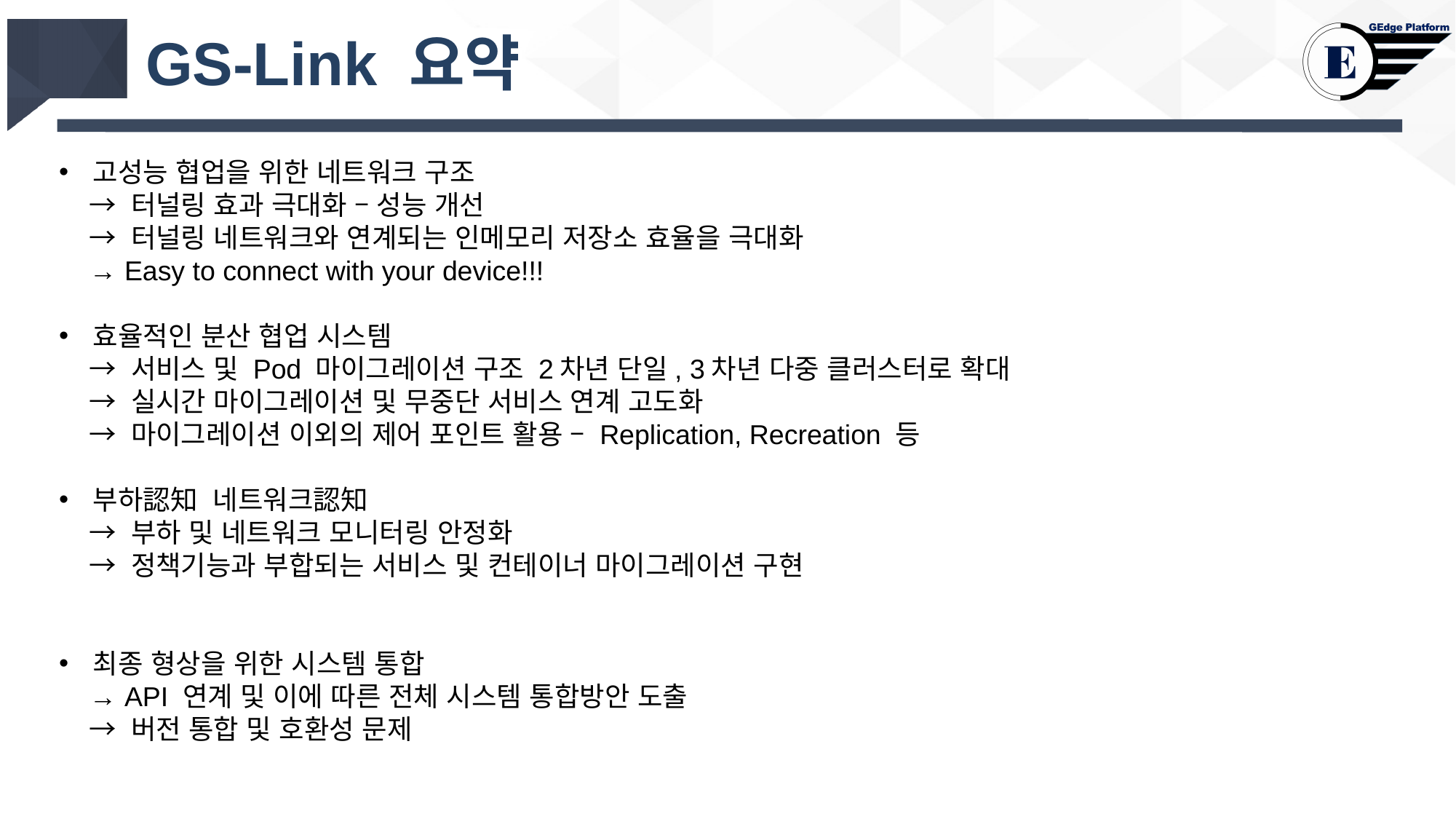

# GS-Link 요약

고성능 협업을 위한 네트워크 구조
    → 터널링 효과 극대화 – 성능 개선
    → 터널링 네트워크와 연계되는 인메모리 저장소 효율을 극대화
    → Easy to connect with your device!!!

효율적인 분산 협업 시스템
    → 서비스 및 Pod 마이그레이션 구조 2차년 단일, 3차년 다중 클러스터로 확대
    → 실시간 마이그레이션 및 무중단 서비스 연계 고도화
    → 마이그레이션 이외의 제어 포인트 활용 – Replication, Recreation 등

부하認知  네트워크認知
    → 부하 및 네트워크 모니터링 안정화
    → 정책기능과 부합되는 서비스 및 컨테이너 마이그레이션 구현

최종 형상을 위한 시스템 통합
    → API 연계 및 이에 따른 전체 시스템 통합방안 도출
    → 버전 통합 및 호환성 문제